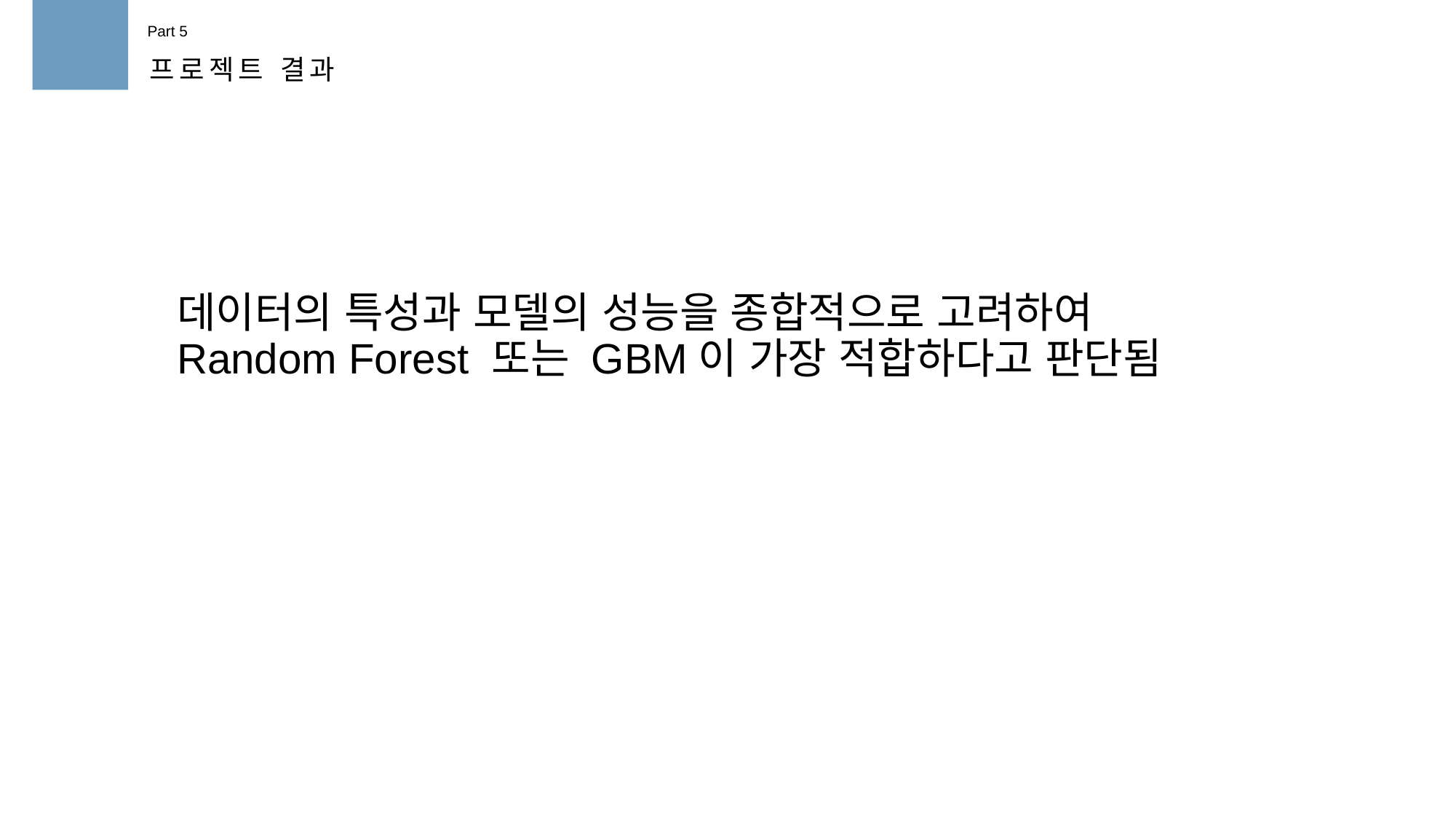

Part 5
프로젝트 결과
데이터의 특성과 모델의 성능을 종합적으로 고려하여 Random Forest 또는 GBM이 가장 적합하다고 판단됨